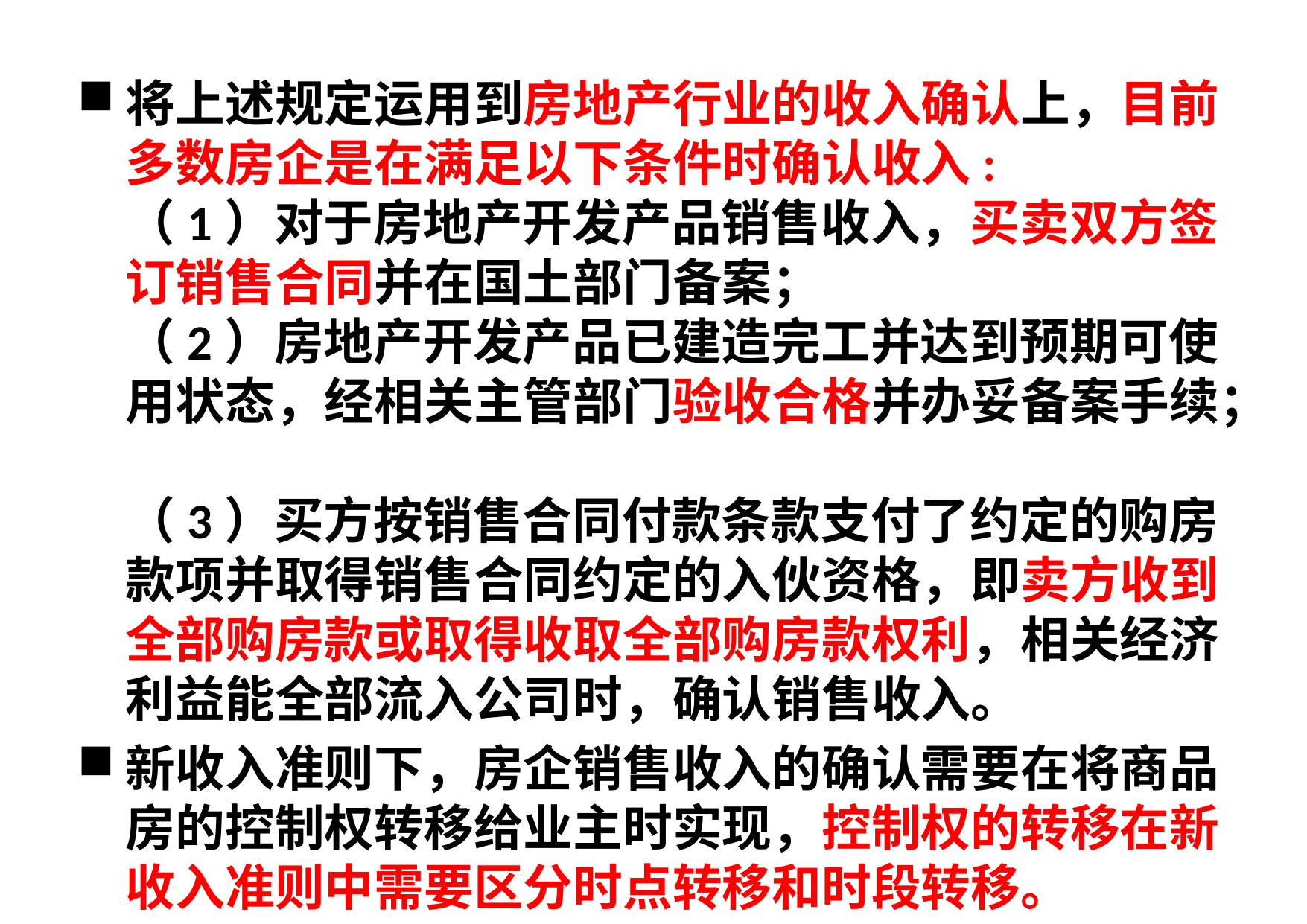

将上述规定运用到房地产行业的收入确认上，目前多数房企是在满足以下条件时确认收入:
（1）对于房地产开发产品销售收入，买卖双方签订销售合同并在国土部门备案；
（2）房地产开发产品已建造完工并达到预期可使用状态，经相关主管部门验收合格并办妥备案手续；
（3）买方按销售合同付款条款支付了约定的购房款项并取得销售合同约定的入伙资格，即卖方收到全部购房款或取得收取全部购房款权利，相关经济利益能全部流入公司时，确认销售收入。
新收入准则下，房企销售收入的确认需要在将商品房的控制权转移给业主时实现，控制权的转移在新收入准则中需要区分时点转移和时段转移。
89